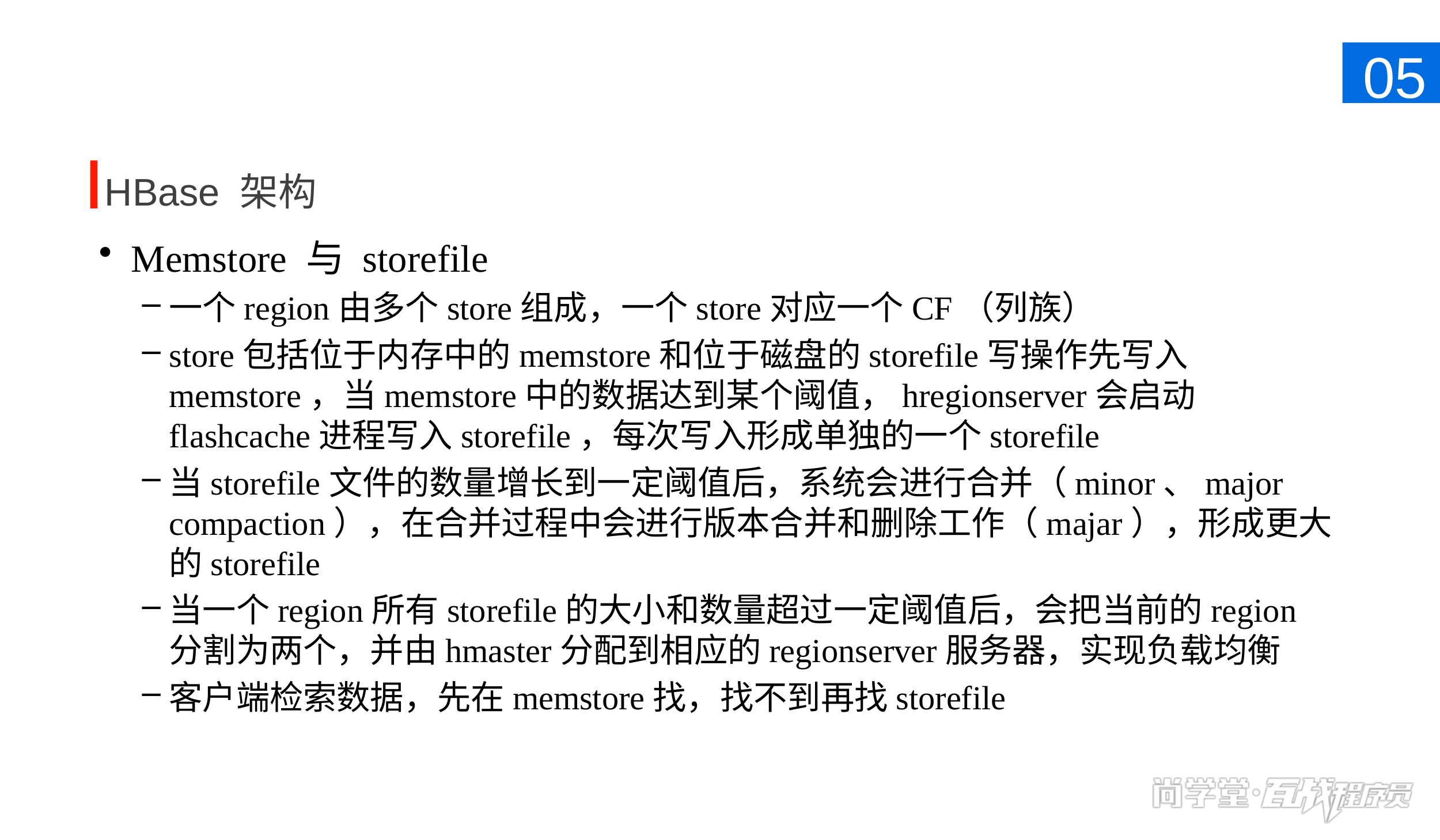

05

HBase 架构
Memstore 与 storefile
一个region由多个store组成，一个store对应一个CF（列族）
store包括位于内存中的memstore和位于磁盘的storefile写操作先写入memstore，当memstore中的数据达到某个阈值，hregionserver会启动flashcache进程写入storefile，每次写入形成单独的一个storefile
当storefile文件的数量增长到一定阈值后，系统会进行合并（minor、major compaction），在合并过程中会进行版本合并和删除工作（majar），形成更大的storefile
当一个region所有storefile的大小和数量超过一定阈值后，会把当前的region分割为两个，并由hmaster分配到相应的regionserver服务器，实现负载均衡
客户端检索数据，先在memstore找，找不到再找storefile
当需要对比数据时使用当前样式，此处文字段为对右侧数据的结论或相关描述。可以根据内容调整这部分的蓝色背景高度，但不要改变蓝色部分的位置。图片也可替换，但请保证高度不变，与右侧的柱状图间距协调。